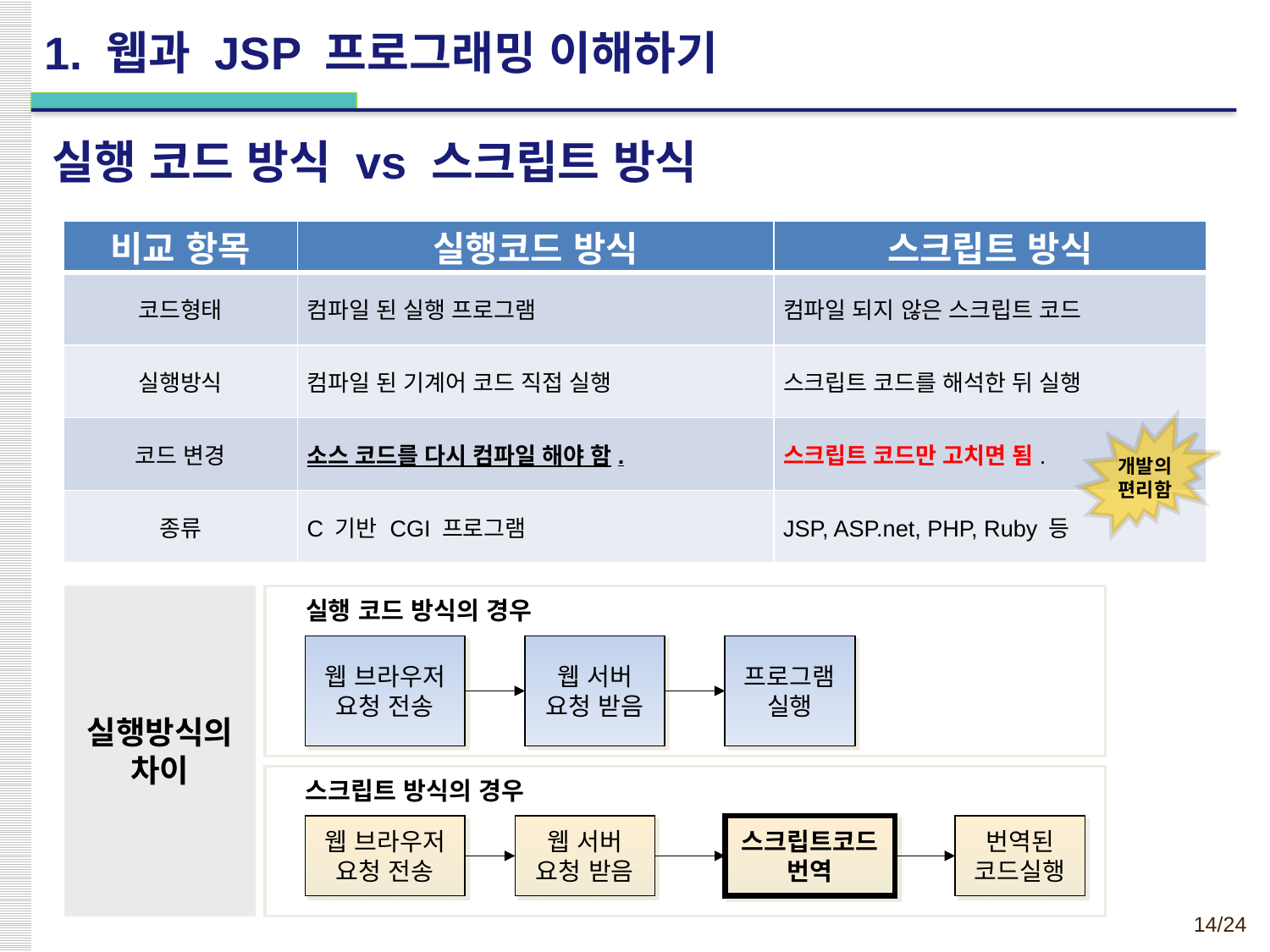

# 1. 웹과 JSP 프로그래밍 이해하기
실행 코드 방식 vs 스크립트 방식
| 비교 항목 | 실행코드 방식 | 스크립트 방식 |
| --- | --- | --- |
| 코드형태 | 컴파일 된 실행 프로그램 | 컴파일 되지 않은 스크립트 코드 |
| 실행방식 | 컴파일 된 기계어 코드 직접 실행 | 스크립트 코드를 해석한 뒤 실행 |
| 코드 변경 | 소스 코드를 다시 컴파일 해야 함. | 스크립트 코드만 고치면 됨. |
| 종류 | C 기반 CGI 프로그램 | JSP, ASP.net, PHP, Ruby 등 |
개발의
편리함
실행방식의
차이

실행 코드 방식의 경우
웹 브라우저
요청 전송
웹 서버
요청 받음
프로그램
실행

스크립트 방식의 경우
웹 브라우저
요청 전송
웹 서버
요청 받음
스크립트코드
번역
번역된
코드실행